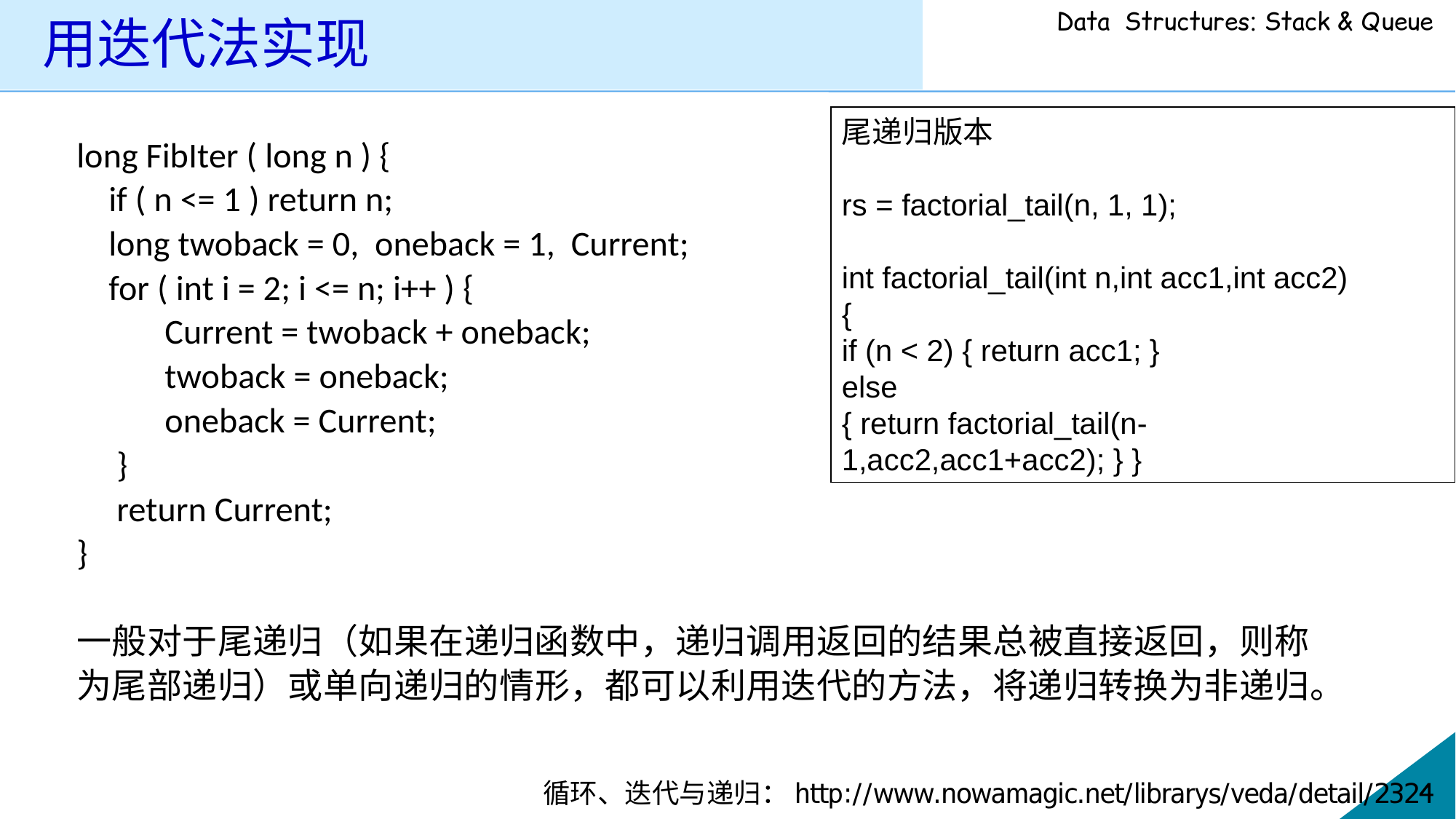

# 用迭代法实现
尾递归版本

rs = factorial_tail(n, 1, 1);

int factorial_tail(int n,int acc1,int acc2)
{
if (n < 2) { return acc1; }
else
{ return factorial_tail(n-1,acc2,acc1+acc2); } }
long FibIter ( long n ) {
    if ( n <= 1 ) return n;
    long twoback = 0,  oneback = 1,  Current;
    for ( int i = 2; i <= n; i++ ) {
           Current = twoback + oneback;
           twoback = oneback;
           oneback = Current;
     }
     return Current;
}

一般对于尾递归（如果在递归函数中，递归调用返回的结果总被直接返回，则称为尾部递归）或单向递归的情形，都可以利用迭代的方法，将递归转换为非递归。
循环、迭代与递归：http://www.nowamagic.net/librarys/veda/detail/2324